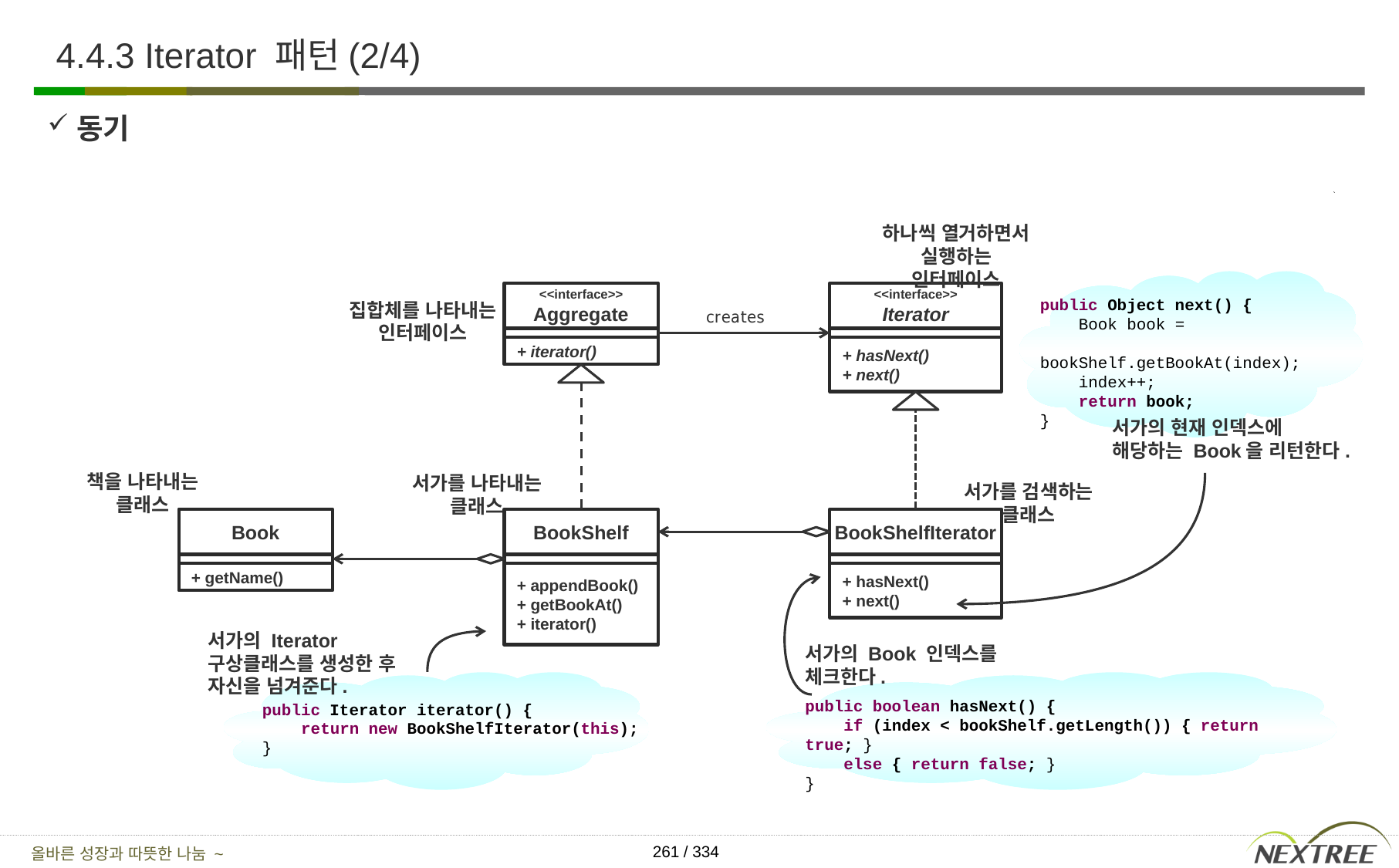

# 4.4.3 Iterator 패턴(2/4)
동기
하나씩 열거하면서 실행하는 인터페이스

<<interface>>
Aggregate
<<interface>>
Iterator
public Object next() {
    Book book =
      bookShelf.getBookAt(index);
    index++;
    return book;
}
집합체를 나타내는 인터페이스
creates

+ hasNext()
+ next()
+ iterator()

서가의 현재 인덱스에 해당하는 Book을 리턴한다.
책을 나타내는 클래스

서가를 나타내는 클래스
서가를 검색하는 클래스
Book
BookShelfIterator
BookShelf

+ getName()
+ hasNext()
+ next()
+ appendBook()
+ getBookAt()
+ iterator()

서가의 Iterator 구상클래스를 생성한 후 자신을 넘겨준다.

서가의 Book 인덱스를 체크한다.

public boolean hasNext() {
    if (index < bookShelf.getLength()) { return true; }
    else { return false; }
}

public Iterator iterator() {
    return new BookShelfIterator(this);
}